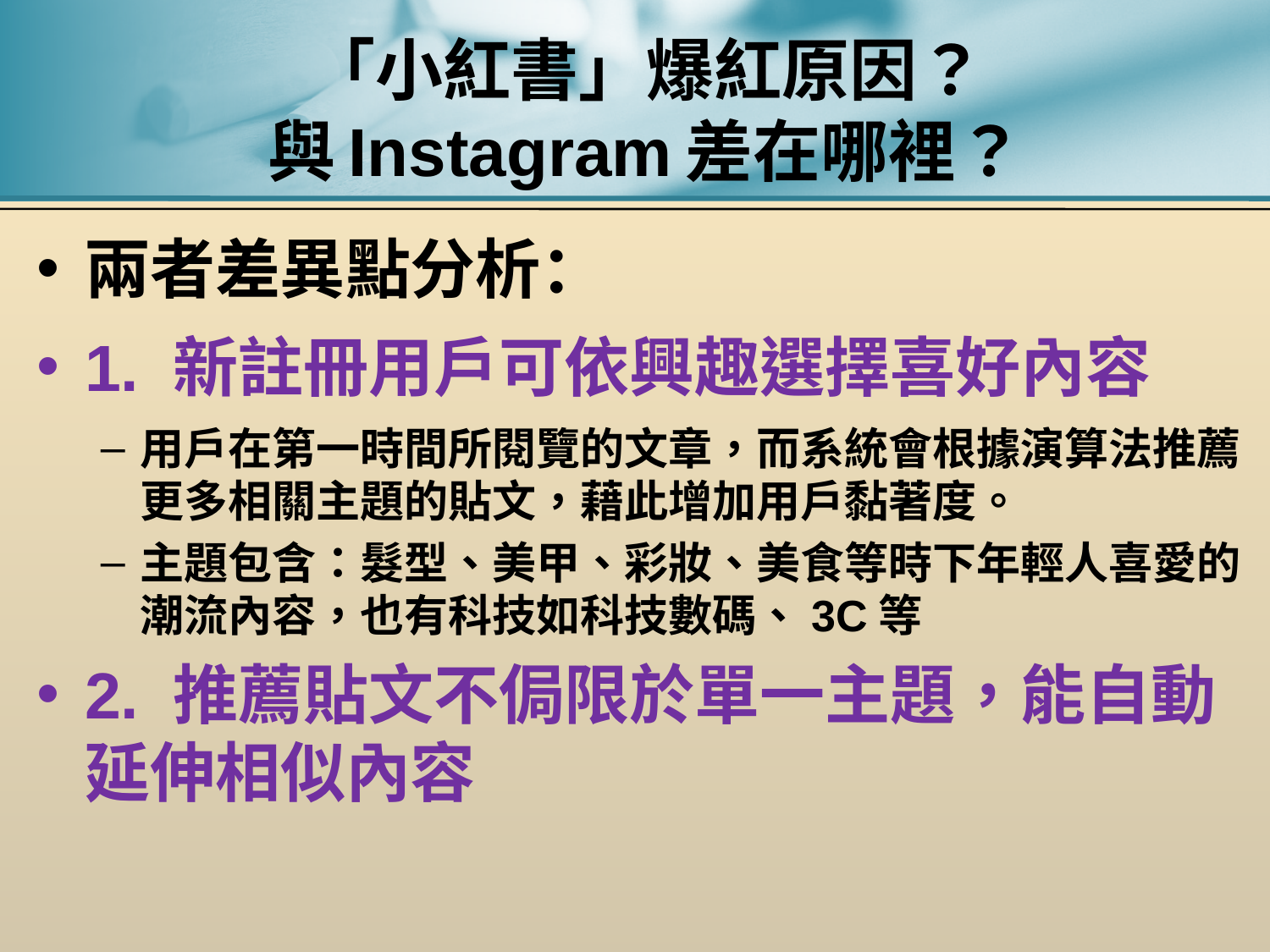

# 「小紅書」爆紅原因？ 與Instagram差在哪裡？
兩者差異點分析：
1. 新註冊用戶可依興趣選擇喜好內容
用戶在第一時間所閱覽的文章，而系統會根據演算法推薦更多相關主題的貼文，藉此增加用戶黏著度。
主題包含：髮型、美甲、彩妝、美食等時下年輕人喜愛的潮流內容，也有科技如科技數碼、3C等
2. 推薦貼文不侷限於單一主題，能自動延伸相似內容